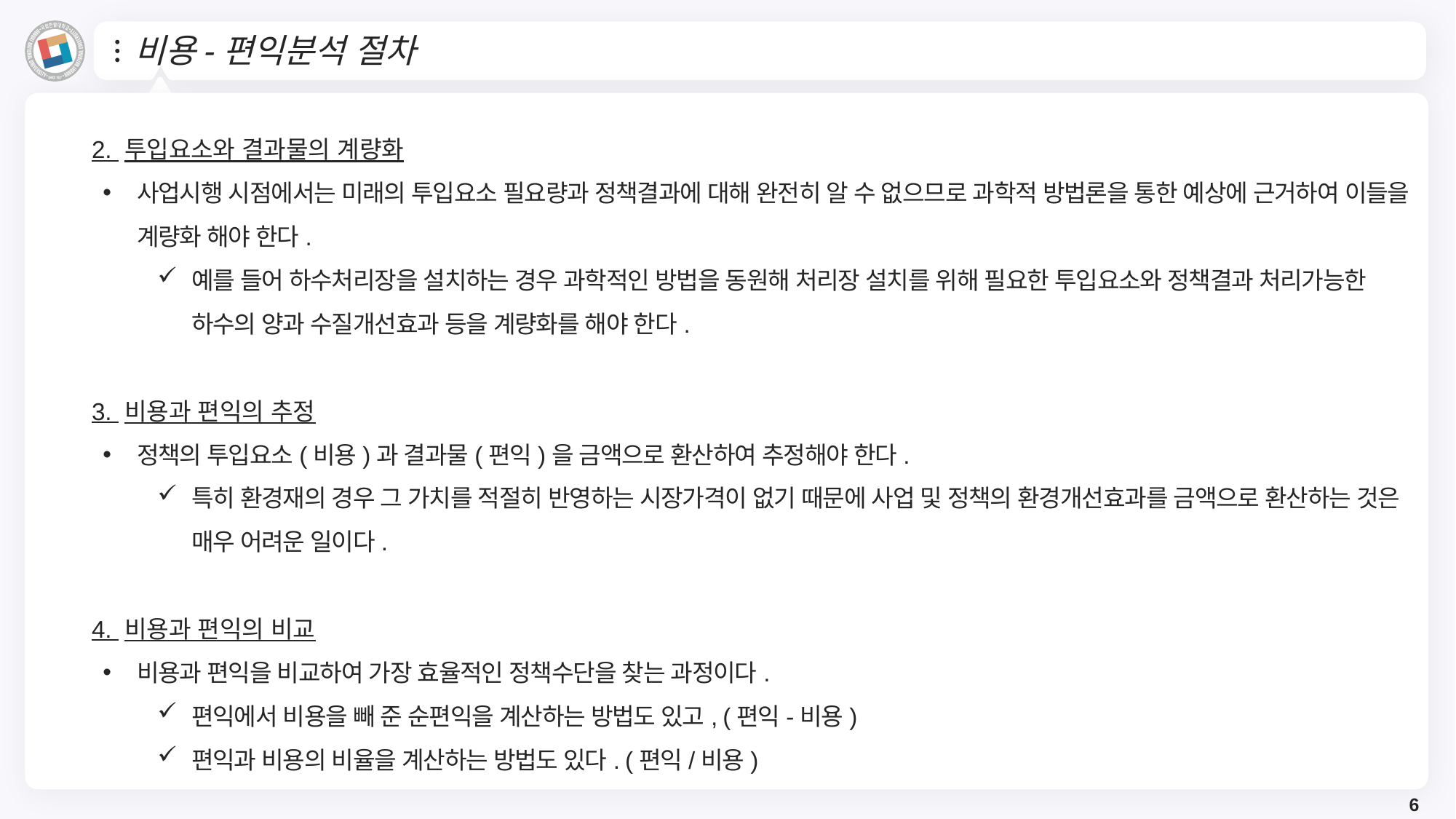

# 비용-편익분석 절차
2. 투입요소와 결과물의 계량화
사업시행 시점에서는 미래의 투입요소 필요량과 정책결과에 대해 완전히 알 수 없으므로 과학적 방법론을 통한 예상에 근거하여 이들을 계량화 해야 한다.
예를 들어 하수처리장을 설치하는 경우 과학적인 방법을 동원해 처리장 설치를 위해 필요한 투입요소와 정책결과 처리가능한 하수의 양과 수질개선효과 등을 계량화를 해야 한다.

3. 비용과 편익의 추정
정책의 투입요소(비용)과 결과물(편익)을 금액으로 환산하여 추정해야 한다.
특히 환경재의 경우 그 가치를 적절히 반영하는 시장가격이 없기 때문에 사업 및 정책의 환경개선효과를 금액으로 환산하는 것은 매우 어려운 일이다.

4. 비용과 편익의 비교
비용과 편익을 비교하여 가장 효율적인 정책수단을 찾는 과정이다.
편익에서 비용을 빼 준 순편익을 계산하는 방법도 있고, (편익-비용)
편익과 비용의 비율을 계산하는 방법도 있다. (편익/비용)
6